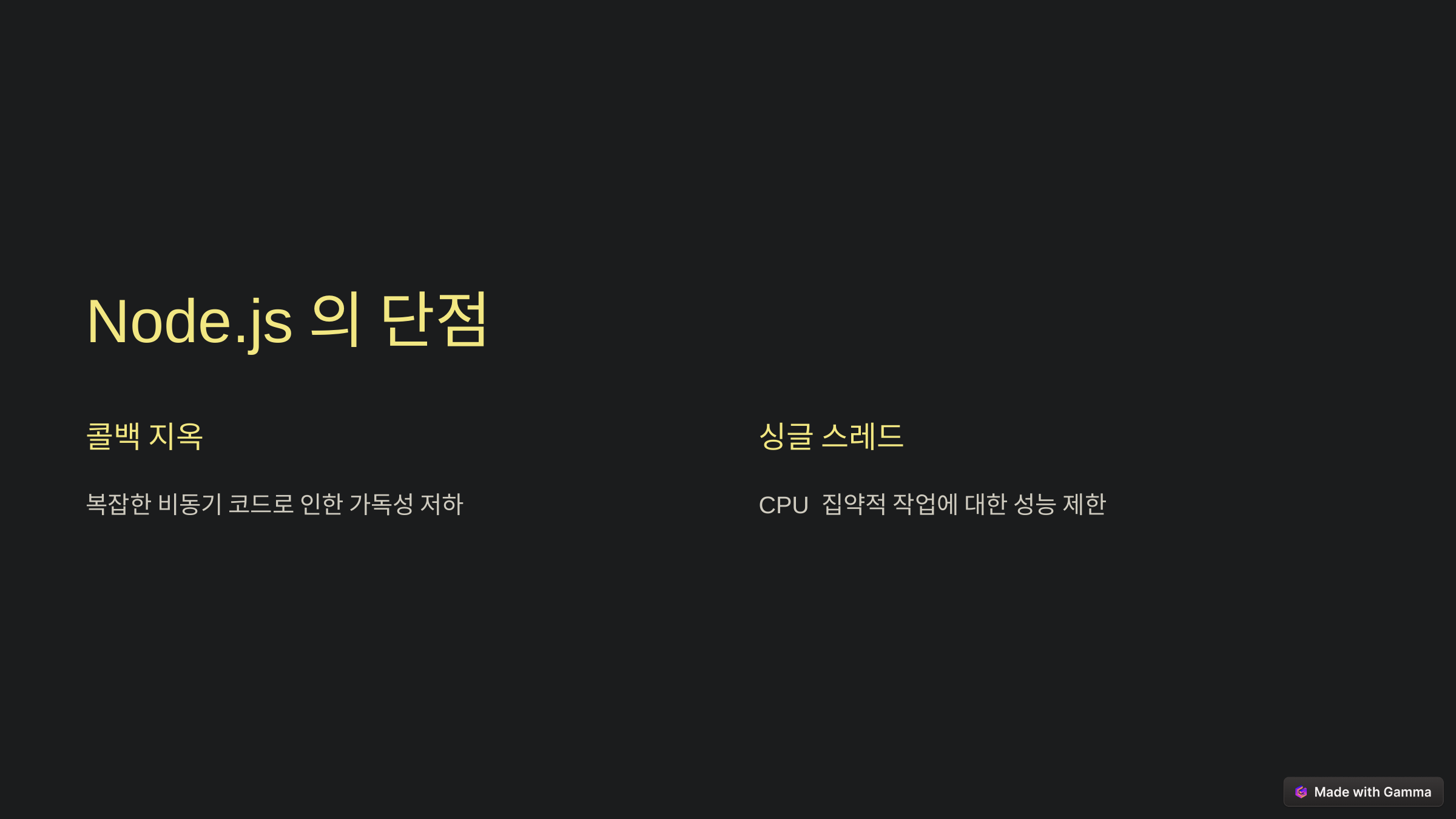

Node.js의 단점
콜백 지옥
싱글 스레드
복잡한 비동기 코드로 인한 가독성 저하
CPU 집약적 작업에 대한 성능 제한